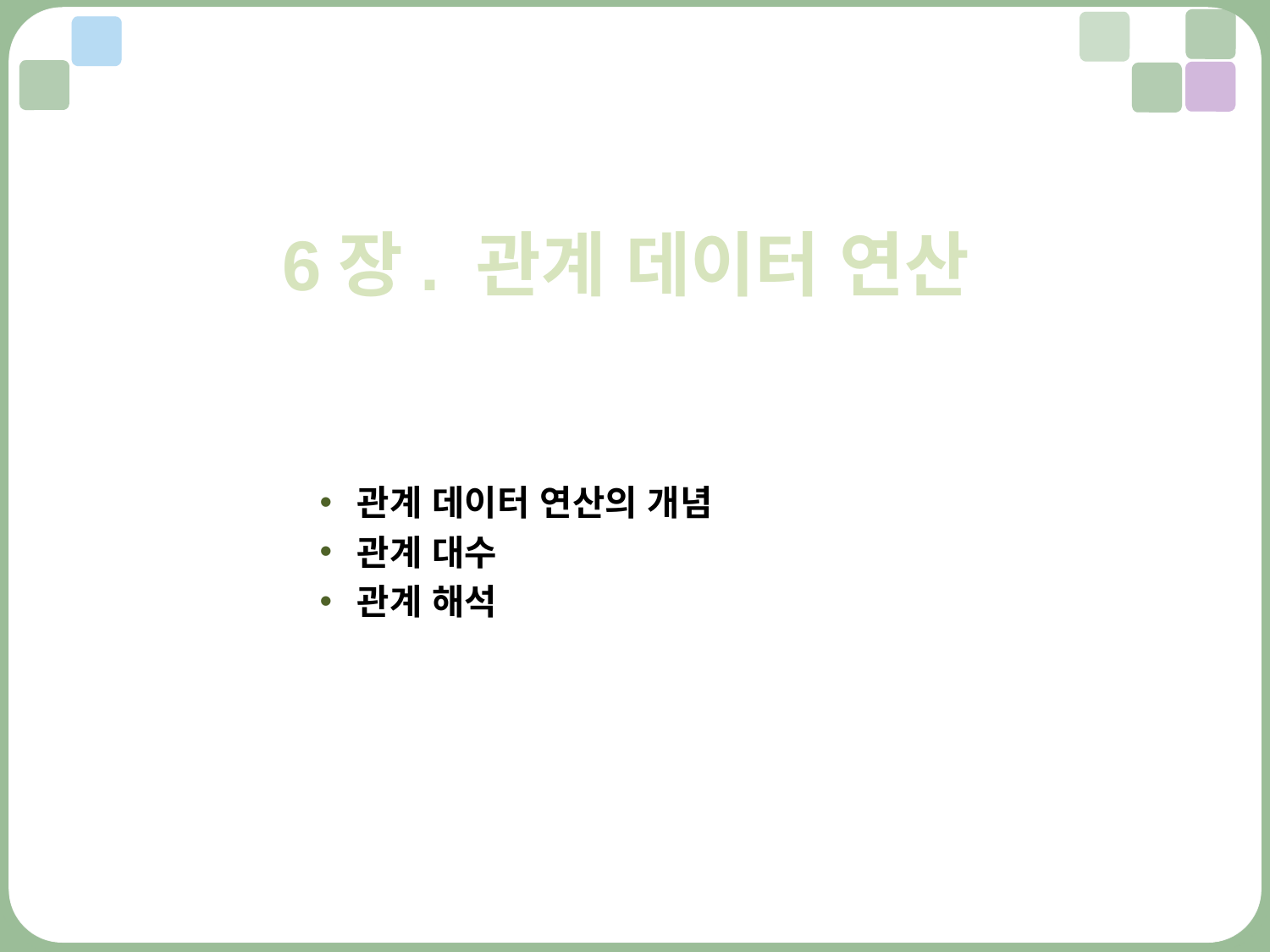

6장. 관계 데이터 연산

관계 데이터 연산의 개념
관계 대수
관계 해석